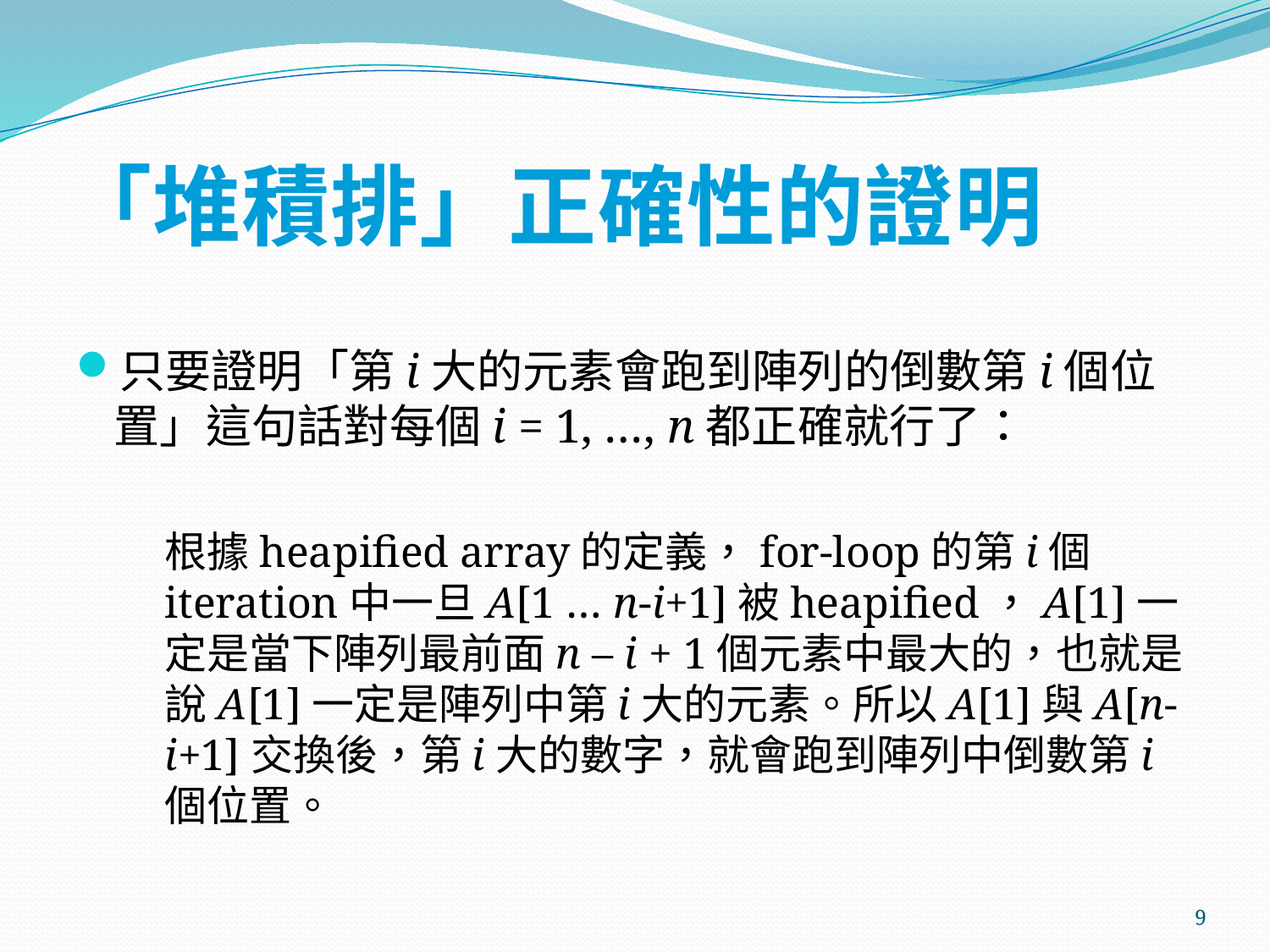

# 「堆積排」正確性的證明
只要證明「第i大的元素會跑到陣列的倒數第i個位置」這句話對每個i = 1, …, n都正確就行了：

	根據heapified array的定義，for-loop的第i個iteration中一旦A[1 … n-i+1]被heapified，A[1]一定是當下陣列最前面n – i + 1個元素中最大的，也就是說A[1]一定是陣列中第i大的元素。所以A[1]與A[n-i+1]交換後，第i大的數字，就會跑到陣列中倒數第i個位置。
9